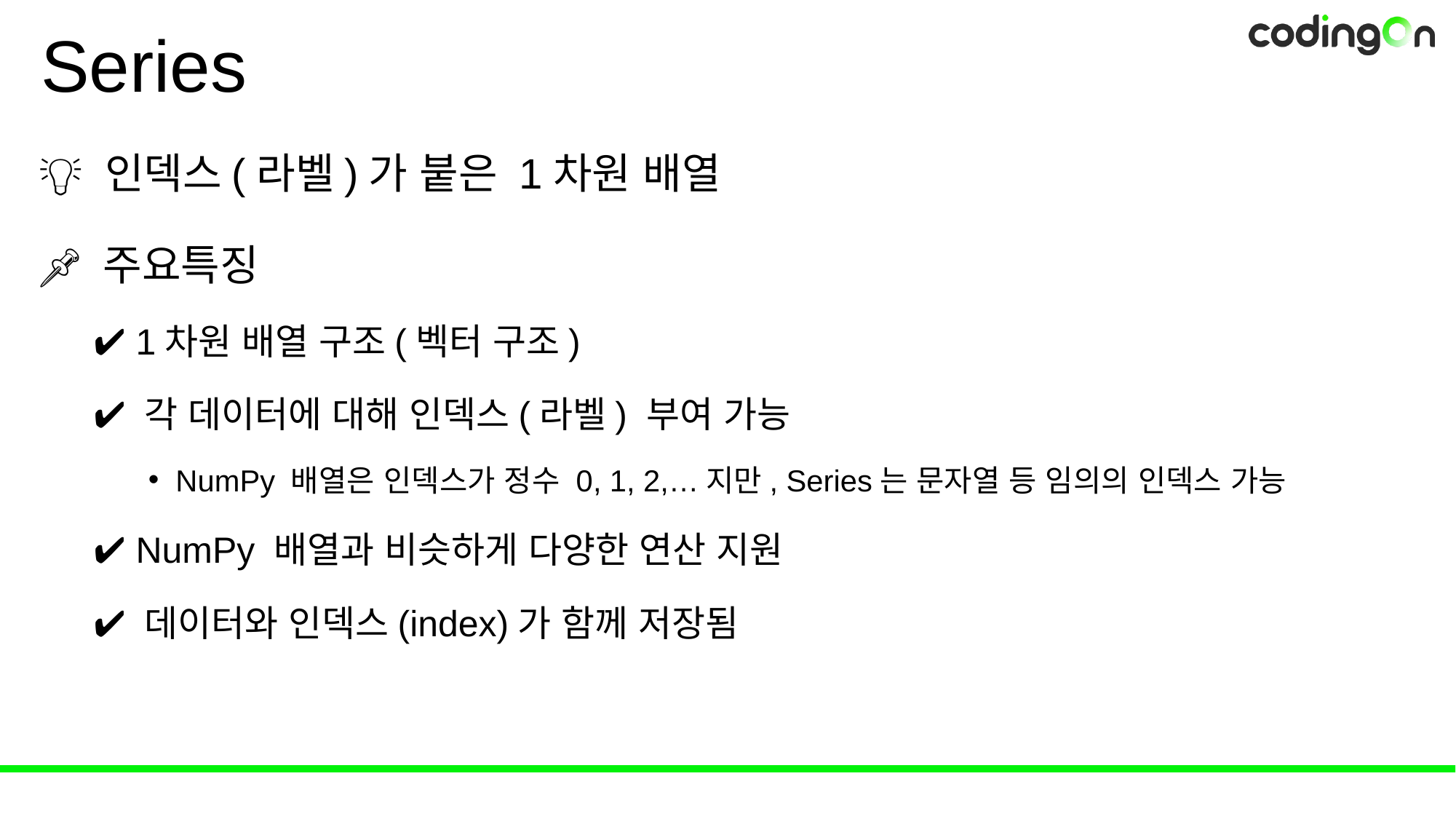

# Series
💡 인덱스(라벨)가 붙은 1차원 배열
📌 주요특징
✔️ 1차원 배열 구조(벡터 구조)
✔️ 각 데이터에 대해 인덱스(라벨) 부여 가능
NumPy 배열은 인덱스가 정수 0, 1, 2,…지만, Series는 문자열 등 임의의 인덱스 가능
✔️ NumPy 배열과 비슷하게 다양한 연산 지원
✔️ 데이터와 인덱스(index)가 함께 저장됨